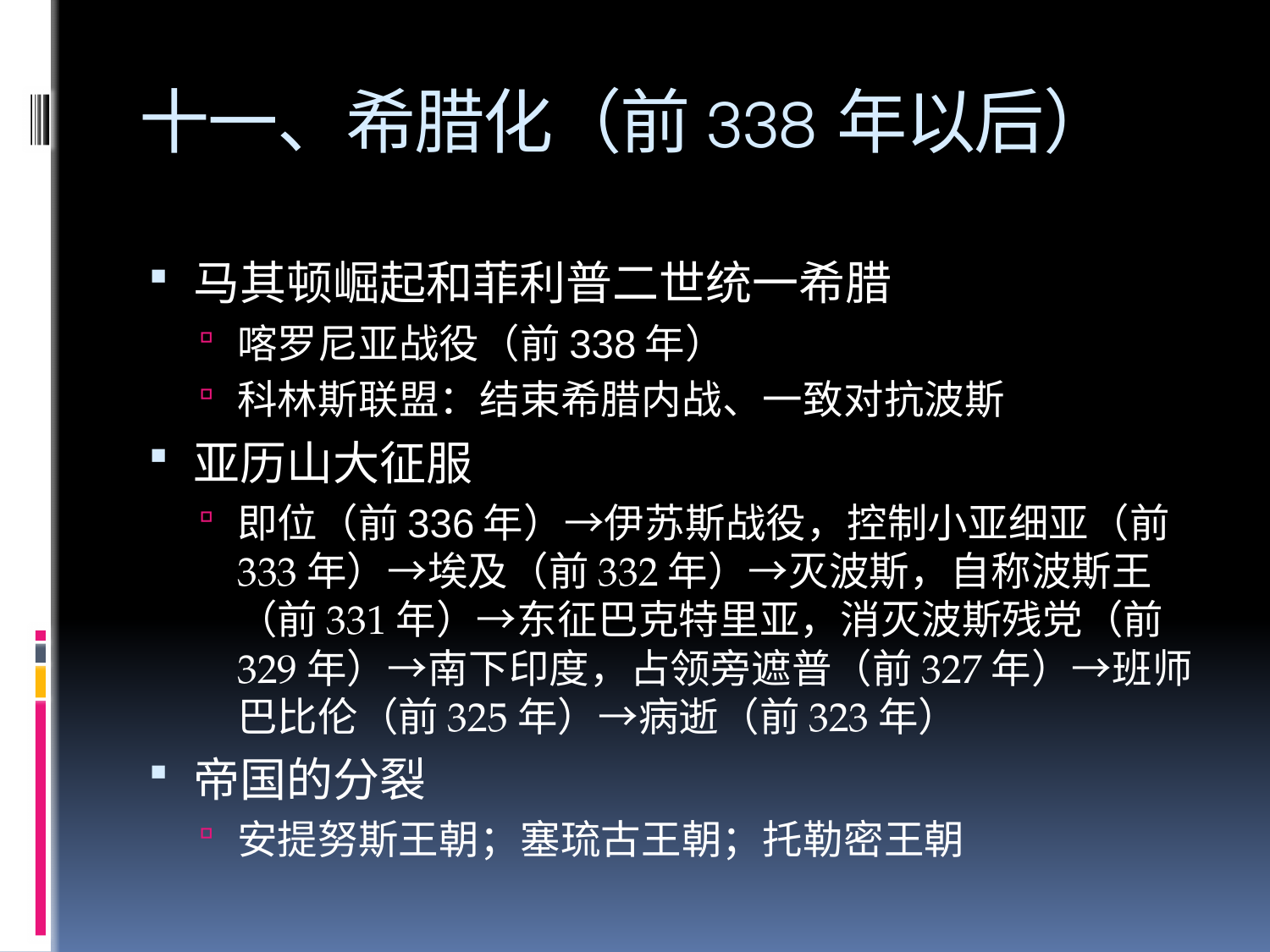

# 十一、希腊化（前338年以后）
马其顿崛起和菲利普二世统一希腊
喀罗尼亚战役（前338年）
科林斯联盟：结束希腊内战、一致对抗波斯
亚历山大征服
即位（前336年）→伊苏斯战役，控制小亚细亚（前333年）→埃及（前332年）→灭波斯，自称波斯王（前331年）→东征巴克特里亚，消灭波斯残党（前329年）→南下印度，占领旁遮普（前327年）→班师巴比伦（前325年）→病逝（前323年）
帝国的分裂
安提努斯王朝；塞琉古王朝；托勒密王朝